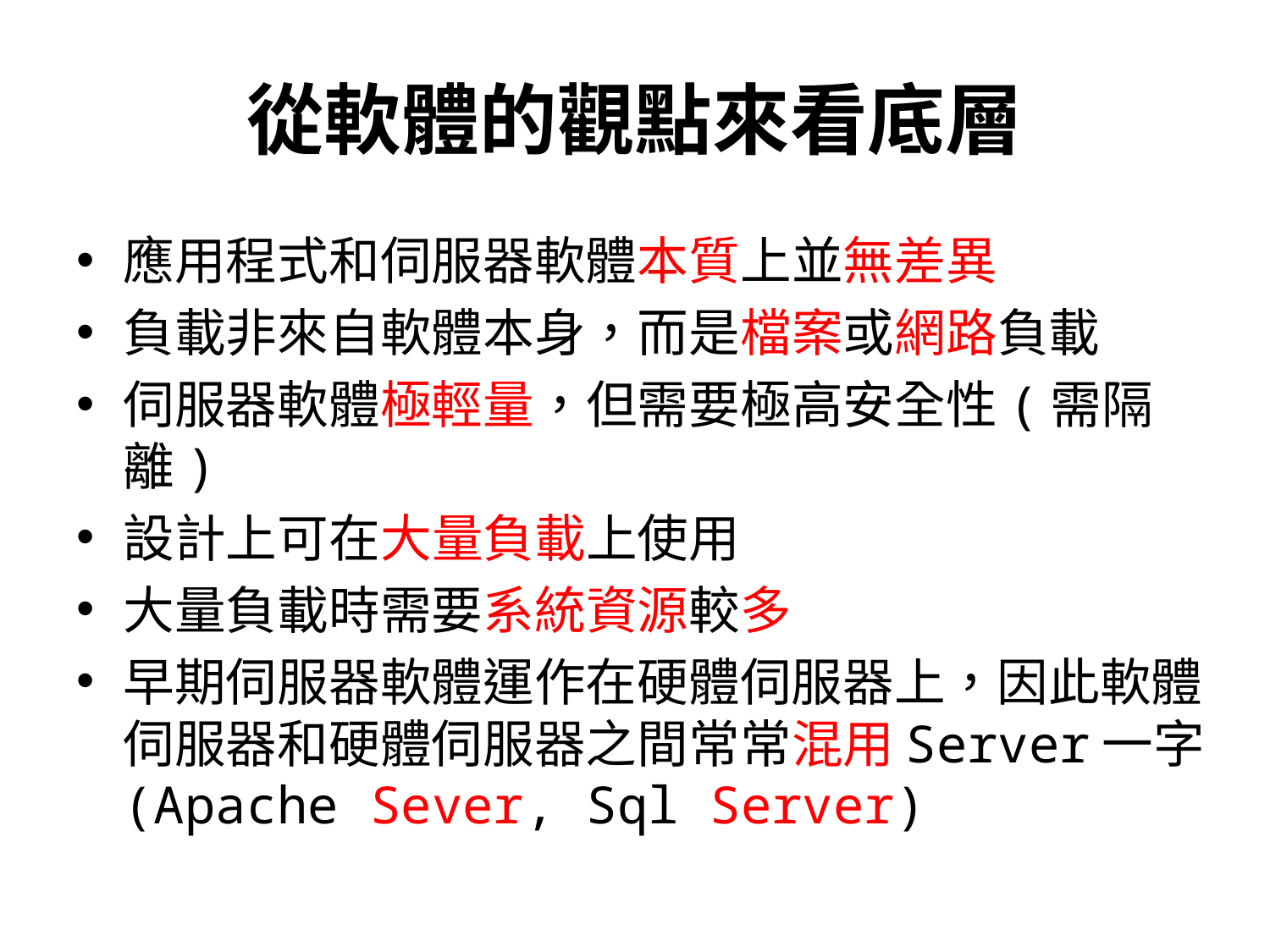

# 從軟體的觀點來看底層
應用程式和伺服器軟體本質上並無差異
負載非來自軟體本身，而是檔案或網路負載
伺服器軟體極輕量，但需要極高安全性(需隔離)
設計上可在大量負載上使用
大量負載時需要系統資源較多
早期伺服器軟體運作在硬體伺服器上，因此軟體伺服器和硬體伺服器之間常常混用Server一字(Apache Sever, Sql Server)